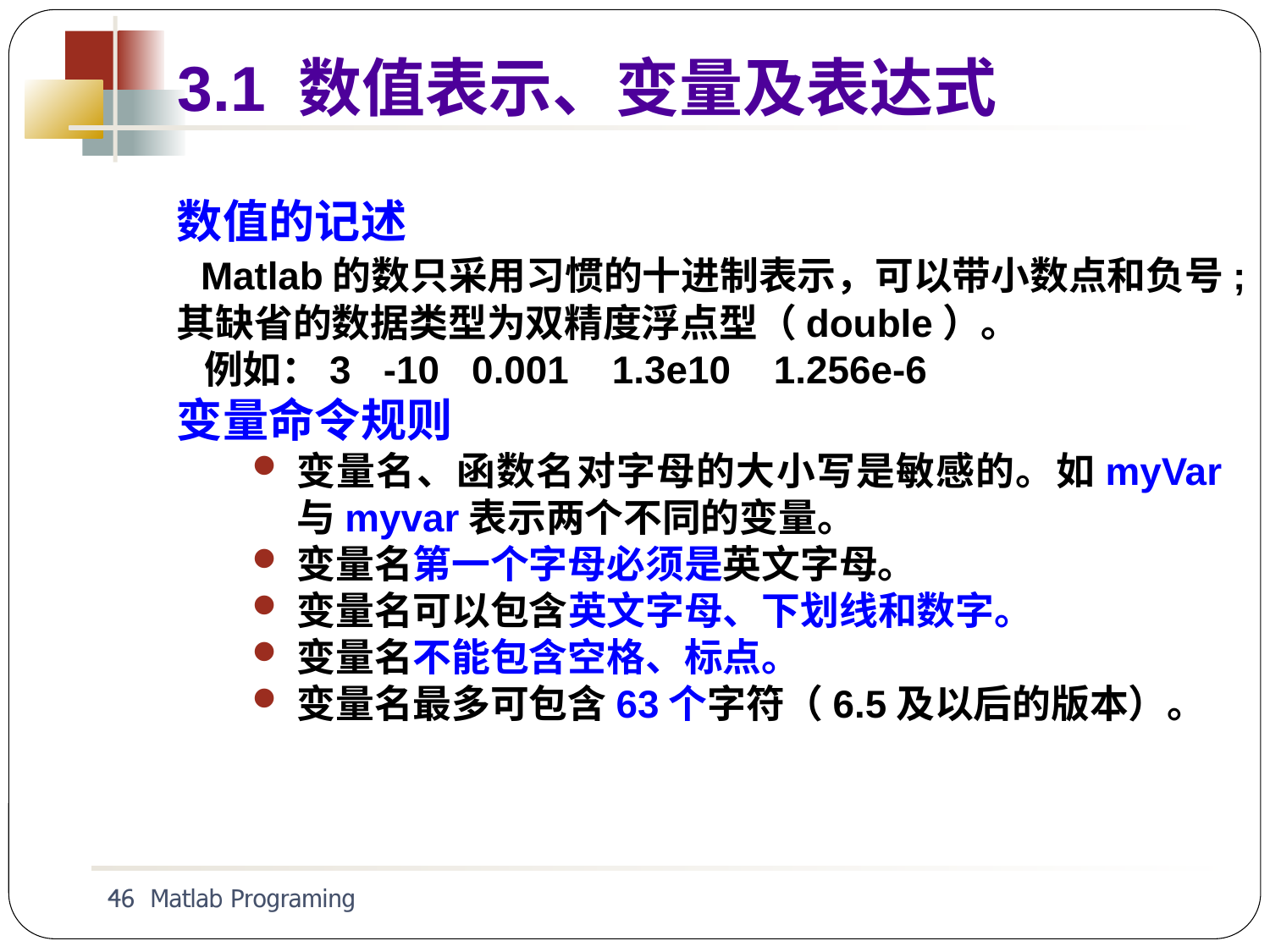

3.1 数值表示、变量及表达式
数值的记述
  Matlab的数只采用习惯的十进制表示，可以带小数点和负号;其缺省的数据类型为双精度浮点型（double）。
  例如：3   -10   0.001    1.3e10    1.256e-6
变量命令规则
变量名、函数名对字母的大小写是敏感的。如myVar与myvar表示两个不同的变量。
变量名第一个字母必须是英文字母。
变量名可以包含英文字母、下划线和数字。
变量名不能包含空格、标点。
变量名最多可包含63个字符（6.5及以后的版本）。

46  Matlab Programing